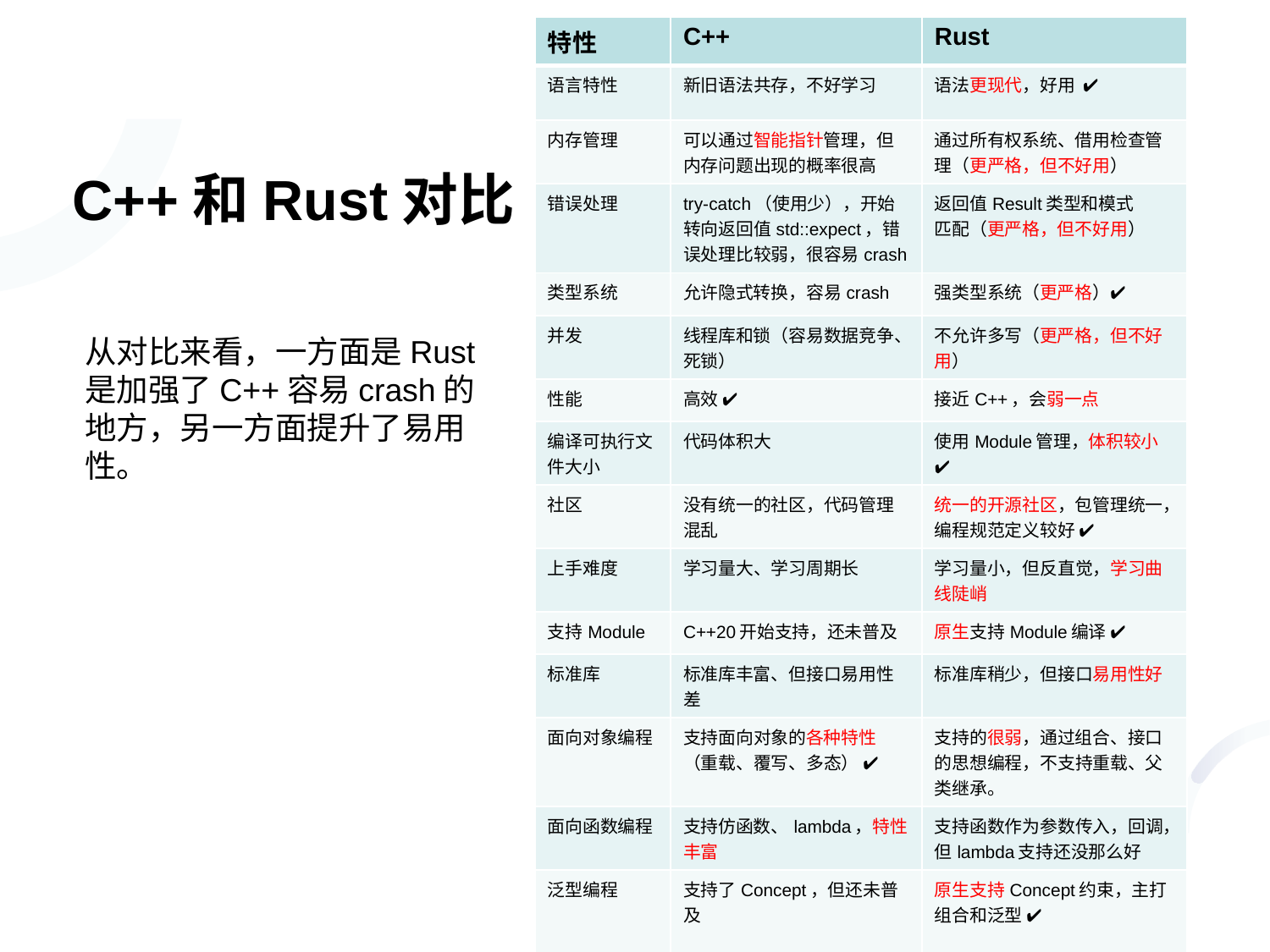

| 特性 | C++ | Rust |
| --- | --- | --- |
| 语言特性 | 新旧语法共存，不好学习 | 语法更现代，好用 ✔ |
| 内存管理 | 可以通过智能指针管理，但内存问题出现的概率很高 | 通过所有权系统、借用检查管理（更严格，但不好用） |
| 错误处理 | try-catch（使用少），开始转向返回值std::expect，错误处理比较弱，很容易crash | 返回值Result类型和模式 匹配（更严格，但不好用） |
| 类型系统 | 允许隐式转换，容易crash | 强类型系统（更严格）✔ |
| 并发 | 线程库和锁（容易数据竞争、死锁） | 不允许多写（更严格，但不好用） |
| 性能 | 高效 ✔ | 接近C++，会弱一点 |
| 编译可执行文件大小 | 代码体积大 | 使用Module管理，体积较小 ✔ |
| 社区 | 没有统一的社区，代码管理混乱 | 统一的开源社区，包管理统一，编程规范定义较好 ✔ |
| 上手难度 | 学习量大、学习周期长 | 学习量小，但反直觉，学习曲线陡峭 |
| 支持Module | C++20开始支持，还未普及 | 原生支持Module编译 ✔ |
| 标准库 | 标准库丰富、但接口易用性差 | 标准库稍少，但接口易用性好 |
| 面向对象编程 | 支持面向对象的各种特性（重载、覆写、多态） ✔ | 支持的很弱，通过组合、接口的思想编程，不支持重载、父类继承。 |
| 面向函数编程 | 支持仿函数、lambda，特性丰富 | 支持函数作为参数传入，回调，但lambda支持还没那么好 |
| 泛型编程 | 支持了Concept，但还未普及 | 原生支持Concept约束，主打组合和泛型 ✔ |
| 第三方包、依赖管理 | 编译和导入第三方库支持的很差 | 通过Cargo能很好的导入、编译，并且支持版本管理、文档管理、仓库管理 ✔ |
# C++和Rust对比
从对比来看，一方面是Rust是加强了C++容易crash的地方，另一方面提升了易用性。